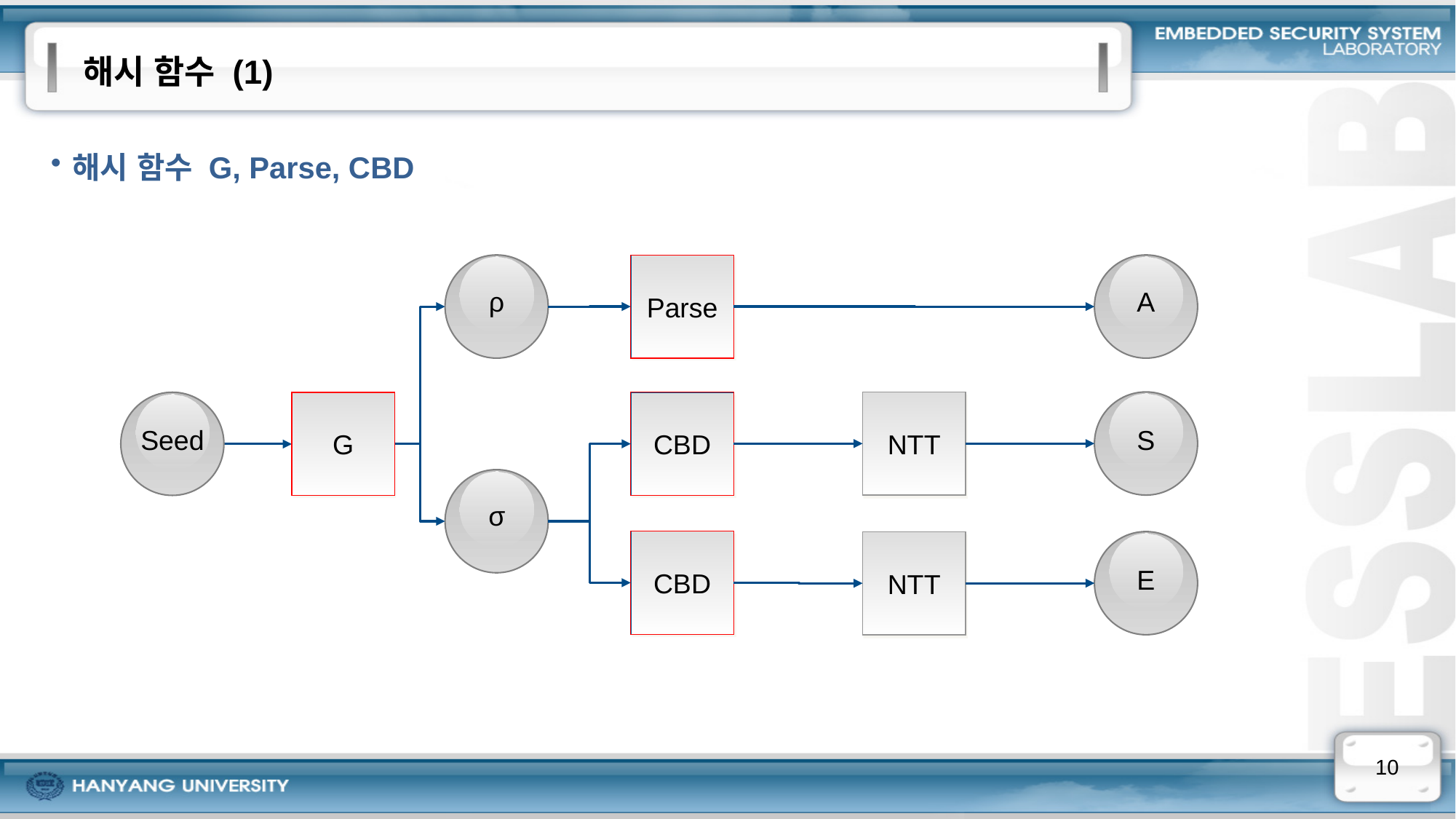

# 해시 함수 (1)
해시 함수 G, Parse, CBD

Parse

ρ
A

NTT

CBD
G
Seed
S

σ
CBD

NTT
E
10